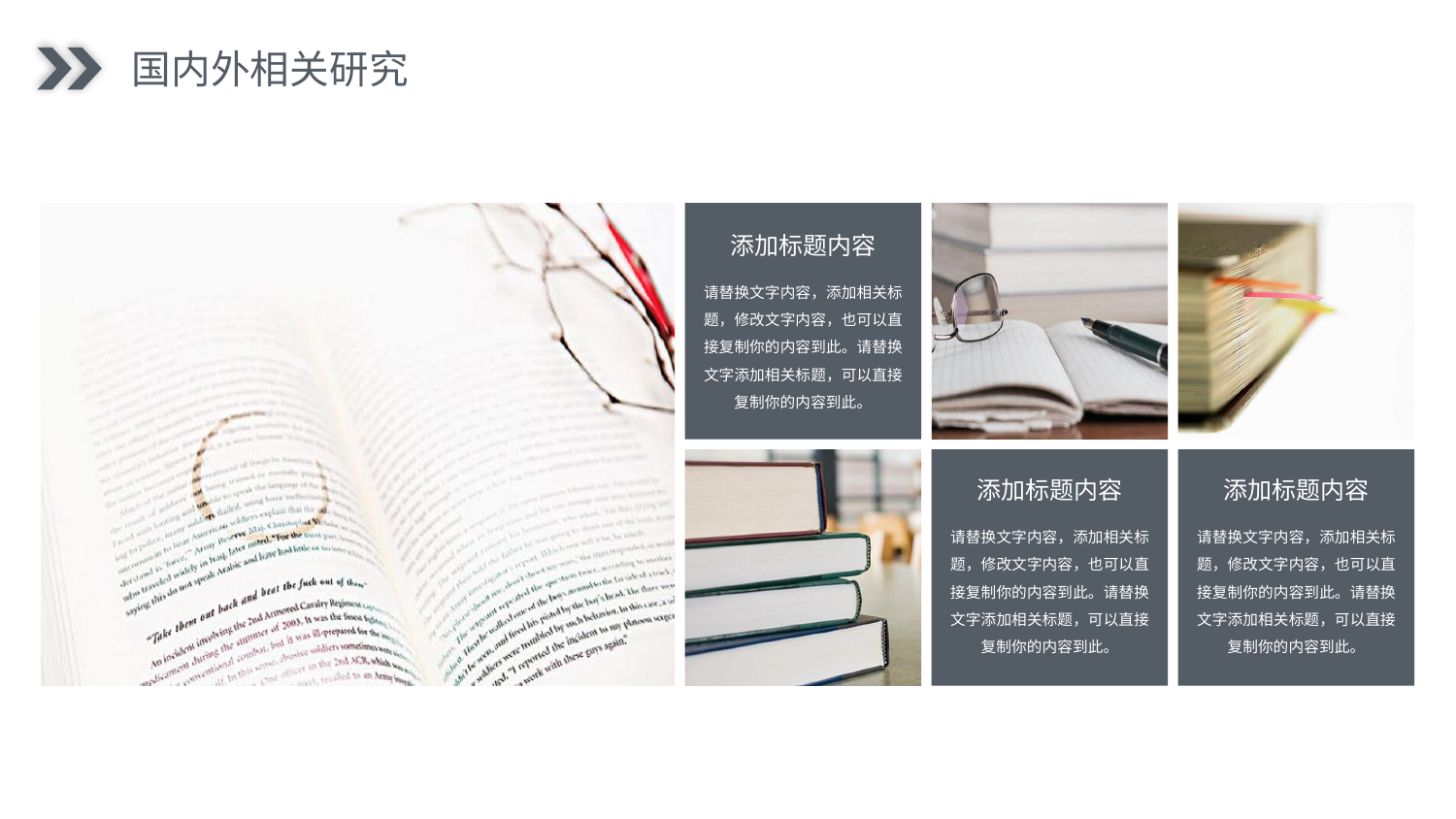

国内外相关研究

添加标题内容
请替换文字内容，添加相关标题，修改文字内容，也可以直接复制你的内容到此。请替换文字添加相关标题，可以直接复制你的内容到此。

添加标题内容
添加标题内容
请替换文字内容，添加相关标题，修改文字内容，也可以直接复制你的内容到此。请替换文字添加相关标题，可以直接复制你的内容到此。
请替换文字内容，添加相关标题，修改文字内容，也可以直接复制你的内容到此。请替换文字添加相关标题，可以直接复制你的内容到此。